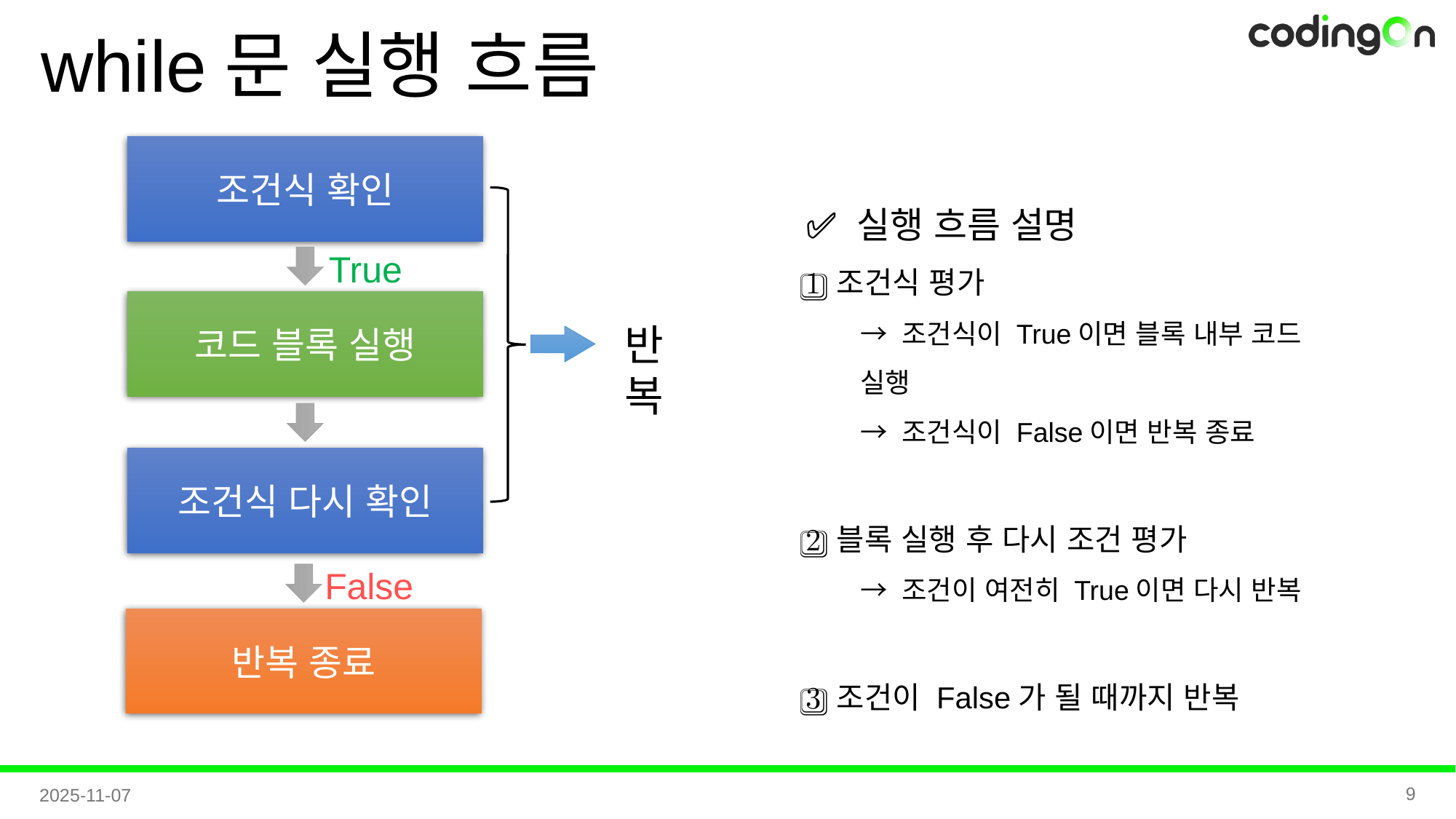

# while문 실행 흐름
조건식 확인

True

코드 블록 실행
반복

조건식 다시 확인
False

반복 종료
✅ 실행 흐름 설명
1️⃣ 조건식 평가
→ 조건식이 True이면 블록 내부 코드 실행
→ 조건식이 False이면 반복 종료

2️⃣ 블록 실행 후 다시 조건 평가
→ 조건이 여전히 True이면 다시 반복

3️⃣ 조건이 False가 될 때까지 반복
9
2025-11-07